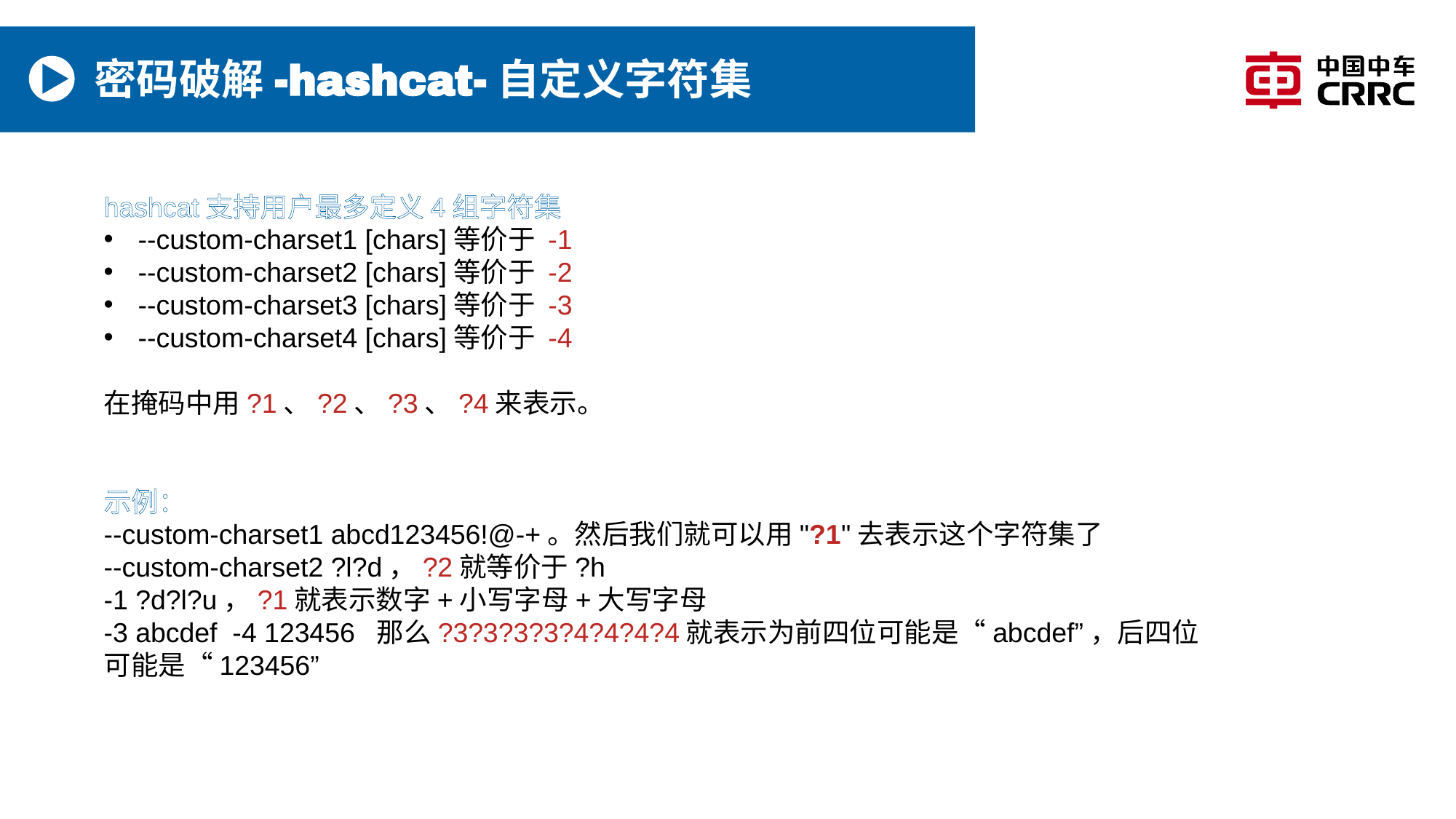

# 密码破解-hashcat-自定义字符集
hashcat支持用户最多定义4组字符集
--custom-charset1 [chars]等价于 -1
--custom-charset2 [chars]等价于 -2
--custom-charset3 [chars]等价于 -3
--custom-charset4 [chars]等价于 -4

在掩码中用?1、?2、?3、?4来表示。

示例：
--custom-charset1 abcd123456!@-+。然后我们就可以用"?1"去表示这个字符集了
--custom-charset2 ?l?d，?2就等价于?h
-1 ?d?l?u，?1就表示数字+小写字母+大写字母
-3 abcdef  -4 123456  那么?3?3?3?3?4?4?4?4就表示为前四位可能是“abcdef”，后四位可能是“123456”
49